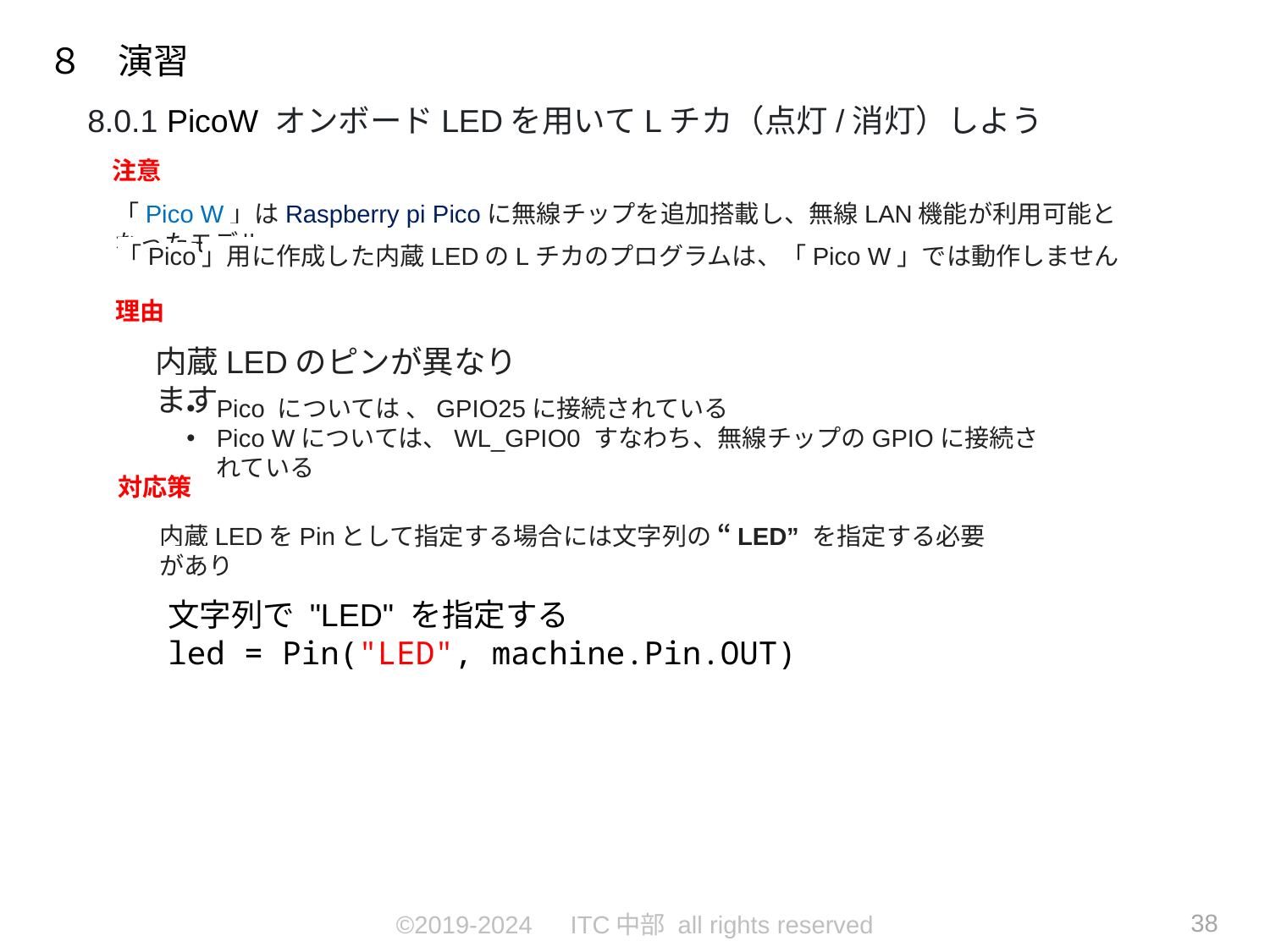

８　演習
8.0.1 PicoW オンボードLEDを用いてLチカ（点灯/消灯）しよう
注意
「Pico W」はRaspberry pi Picoに無線チップを追加搭載し、無線LAN機能が利用可能となったモデル
「Pico」用に作成した内蔵LEDのLチカのプログラムは、「Pico W」では動作しません
理由
内蔵LEDのピンが異なります
Pico については 、GPIO25に接続されている
Pico Wについては、WL_GPIO0 すなわち、無線チップのGPIOに接続されている
対応策
内蔵LEDをPinとして指定する場合には文字列の “LED” を指定する必要があり
文字列で "LED" を指定する
led = Pin("LED", machine.Pin.OUT)